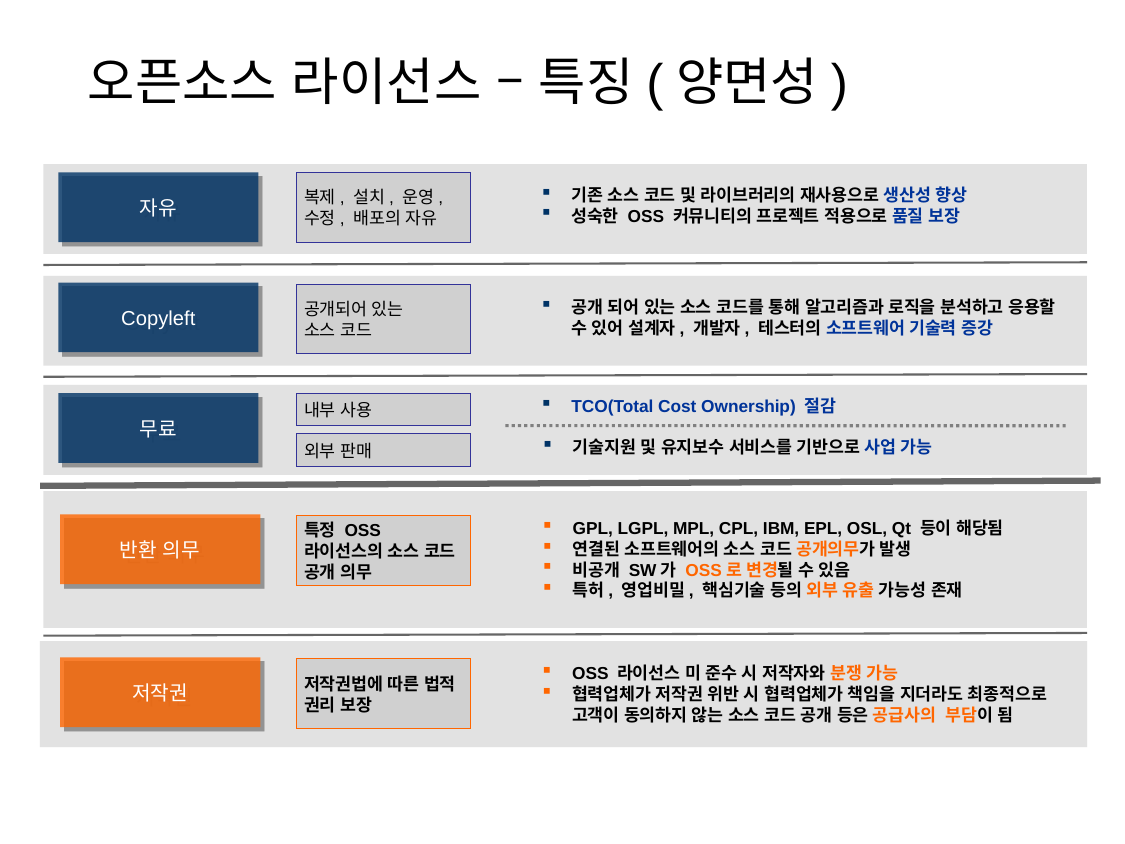

# 오픈소스 라이선스 – 특징(양면성)

자유
복제, 설치, 운영, 수정, 배포의 자유
기존 소스 코드 및 라이브러리의 재사용으로 생산성 향상
성숙한 OSS 커뮤니티의 프로젝트 적용으로 품질 보장

Copyleft
공개되어 있는
소스 코드
공개 되어 있는 소스 코드를 통해 알고리즘과 로직을 분석하고 응용할 수 있어 설계자, 개발자, 테스터의 소프트웨어 기술력 증강

무료
내부 사용
TCO(Total Cost Ownership) 절감

외부 판매
기술지원 및 유지보수 서비스를 기반으로 사업 가능

GPL, LGPL, MPL, CPL, IBM, EPL, OSL, Qt 등이 해당됨
연결된 소프트웨어의 소스 코드 공개의무가 발생
비공개 SW가 OSS로 변경될 수 있음
특허, 영업비밀, 핵심기술 등의 외부 유출 가능성 존재
반환 의무
특정 OSS 라이선스의 소스 코드 공개 의무

OSS 라이선스 미 준수 시 저작자와 분쟁 가능
협력업체가 저작권 위반 시 협력업체가 책임을 지더라도 최종적으로 고객이 동의하지 않는 소스 코드 공개 등은 공급사의  부담이 됨
저작권
저작권법에 따른 법적 권리 보장